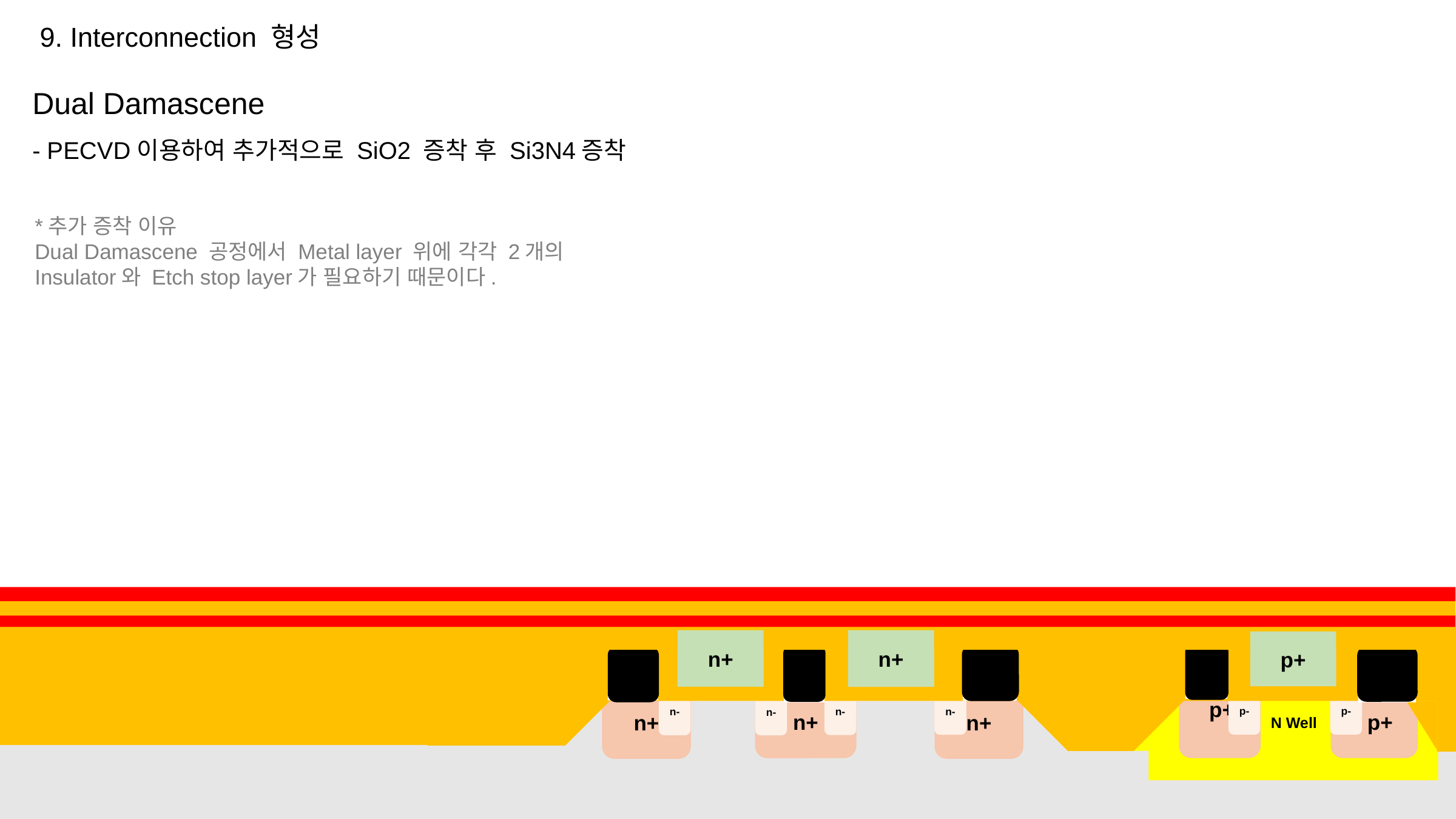

9. Interconnection 형성
Dual Damascene

- PECVD이용하여 추가적으로 SiO2 증착 후 Si3N4증착
*추가 증착 이유
Dual Damascene 공정에서 Metal layer 위에 각각 2개의 Insulator와 Etch stop layer가 필요하기 때문이다.

n+
n+
p+

p+

n+
n+

   p+
  p+
n+

n+
n+

p-
p-
n-
n-
n-
n-
          N Well